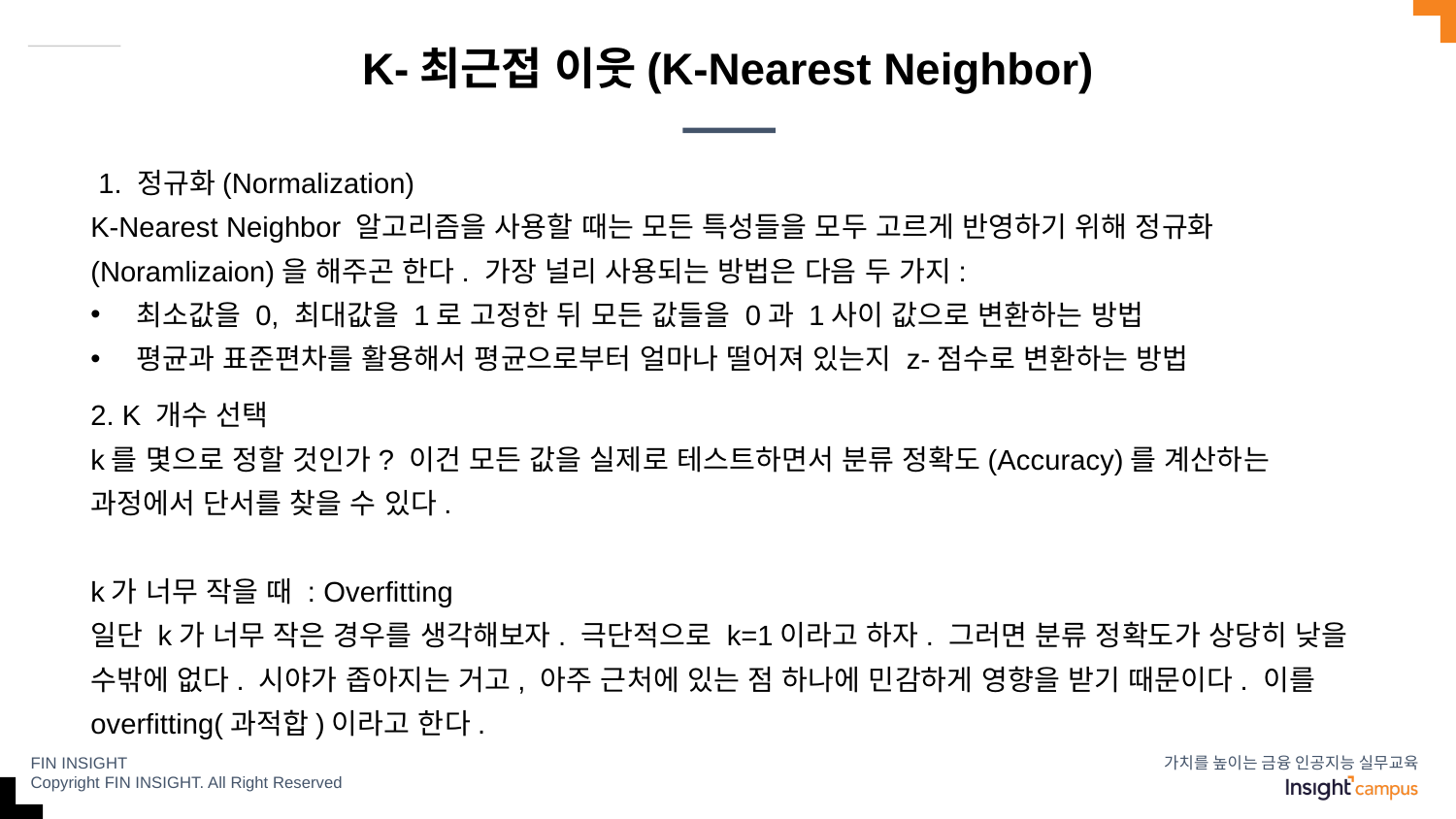

# K-최근접 이웃(K-Nearest Neighbor)
 1. 정규화(Normalization)
K-Nearest Neighbor 알고리즘을 사용할 때는 모든 특성들을 모두 고르게 반영하기 위해 정규화(Noramlizaion)을 해주곤 한다. 가장 널리 사용되는 방법은 다음 두 가지:
최소값을 0, 최대값을 1로 고정한 뒤 모든 값들을 0과 1사이 값으로 변환하는 방법
평균과 표준편차를 활용해서 평균으로부터 얼마나 떨어져 있는지 z-점수로 변환하는 방법
2. K 개수 선택
k를 몇으로 정할 것인가? 이건 모든 값을 실제로 테스트하면서 분류 정확도(Accuracy)를 계산하는 과정에서 단서를 찾을 수 있다.

k가 너무 작을 때 : Overfitting
일단 k가 너무 작은 경우를 생각해보자. 극단적으로 k=1이라고 하자. 그러면 분류 정확도가 상당히 낮을 수밖에 없다. 시야가 좁아지는 거고, 아주 근처에 있는 점 하나에 민감하게 영향을 받기 때문이다. 이를 overfitting(과적합)이라고 한다.